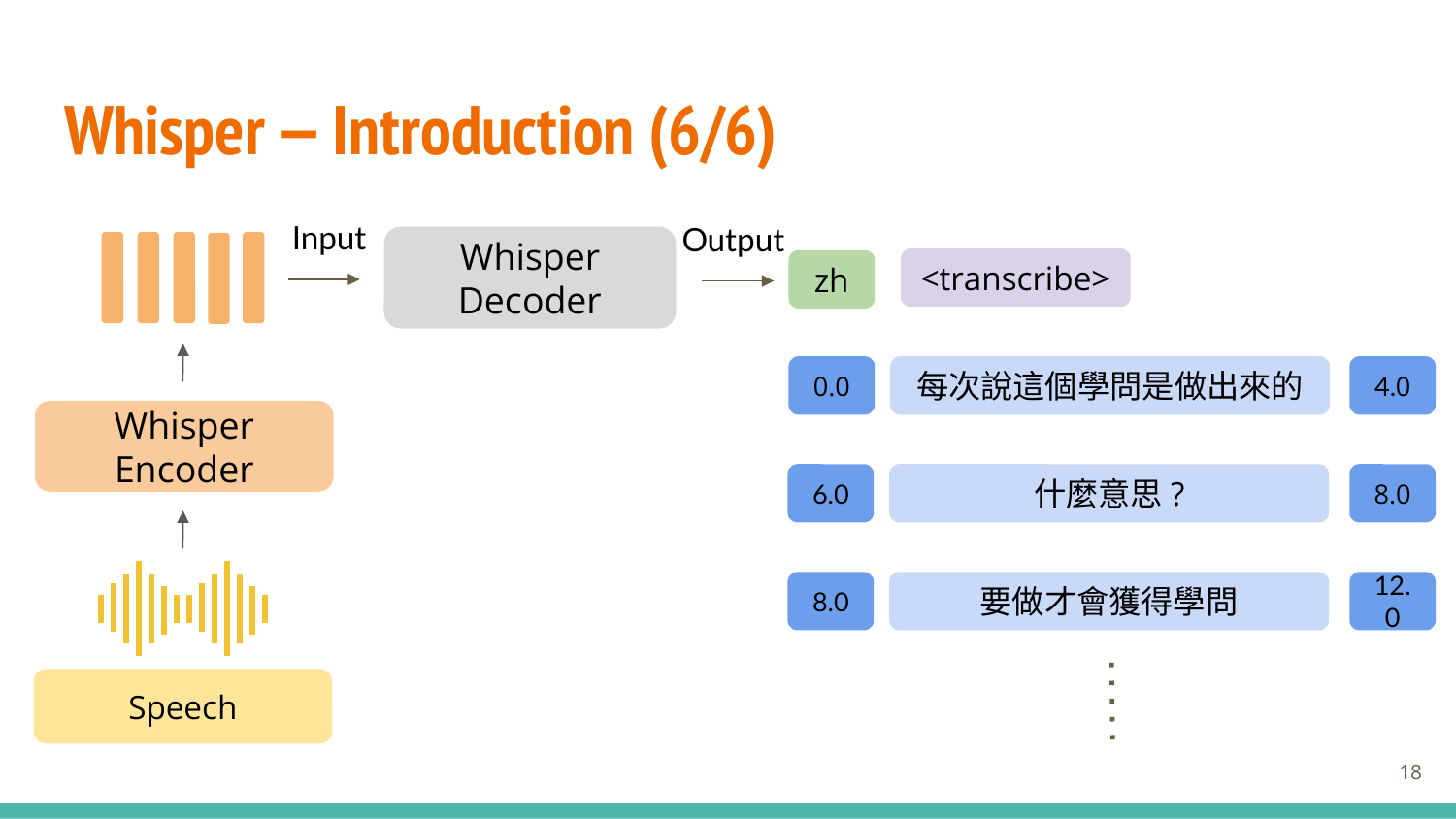

# Whisper — Introduction (6/6)
Input
Output
Whisper Decoder

<transcribe>
zh
0.0
每次說這個學問是做出來的
4.0
Whisper Encoder
6.0
什麼意思?
8.0

8.0
要做才會獲得學問
12.0
Speech
18